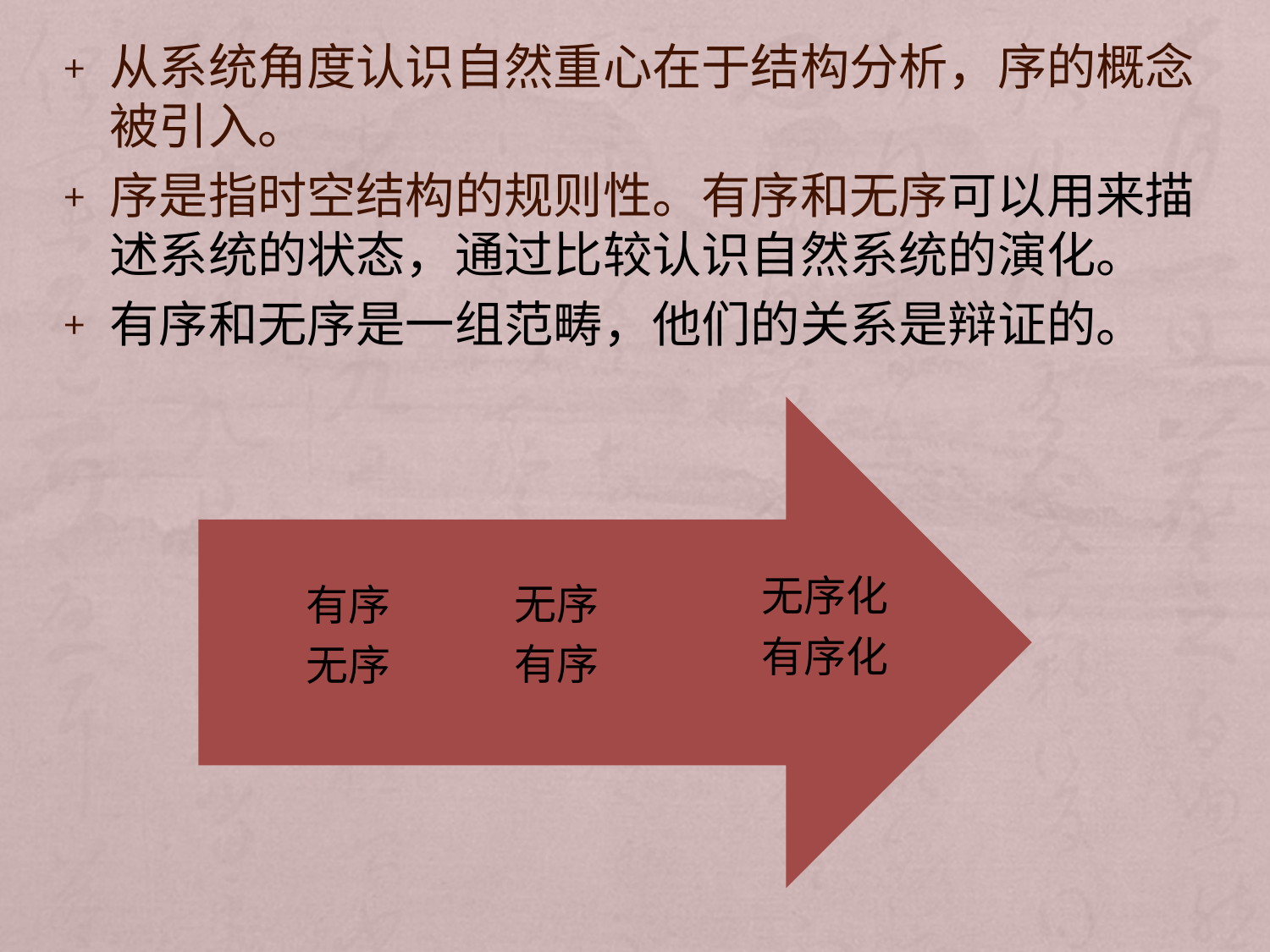

从系统角度认识自然重心在于结构分析，序的概念被引入。
序是指时空结构的规则性。有序和无序可以用来描述系统的状态，通过比较认识自然系统的演化。
有序和无序是一组范畴，他们的关系是辩证的。

无序化
有序化

无序
有序

有序
无序